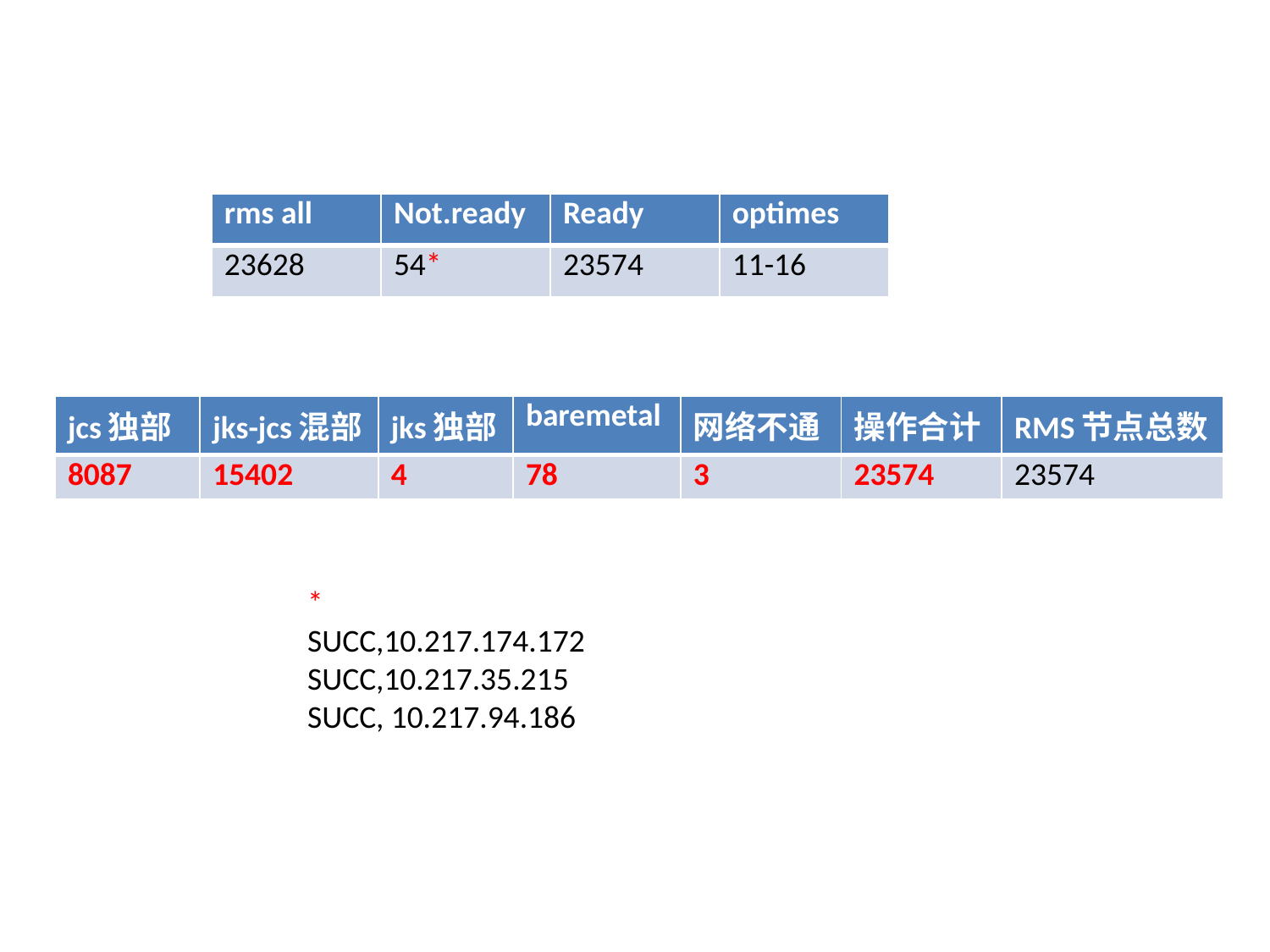

| rms all | Not.ready | Ready | optimes |
| --- | --- | --- | --- |
| 23628 | 54\* | 23574 | 11-16 |
| jcs独部 | jks-jcs混部 | jks独部 | baremetal | 网络不通 | 操作合计 | RMS节点总数 |
| --- | --- | --- | --- | --- | --- | --- |
| 8087 | 15402 | 4 | 78 | 3 | 23574 | 23574 |
*
SUCC,10.217.174.172
SUCC,10.217.35.215
SUCC, 10.217.94.186